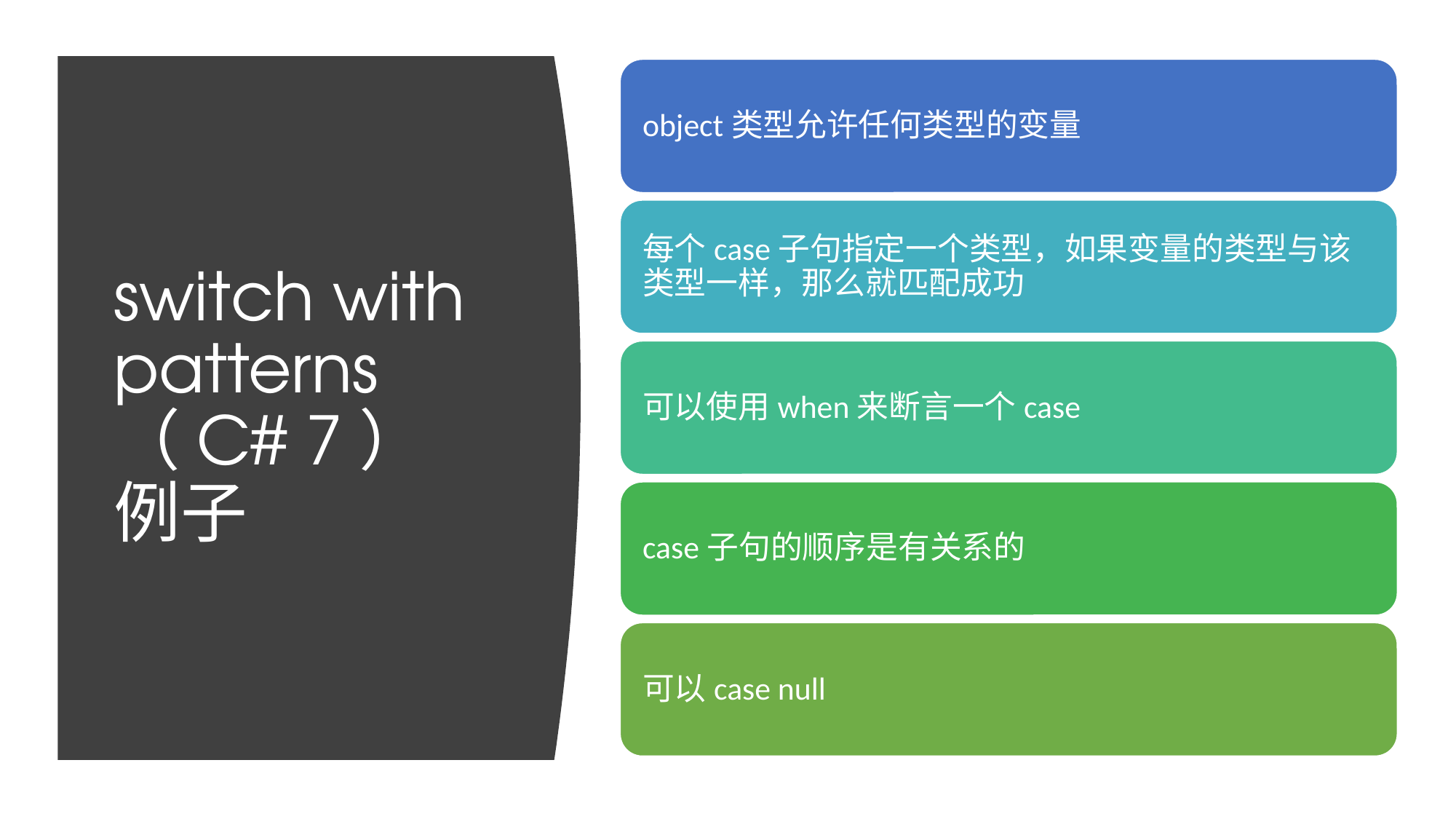

object类型允许任何类型的变量
每个case子句指定一个类型，如果变量的类型与该类型一样，那么就匹配成功
可以使用when来断言一个case
case子句的顺序是有关系的
可以case null

# switch with patterns （C# 7） 例子